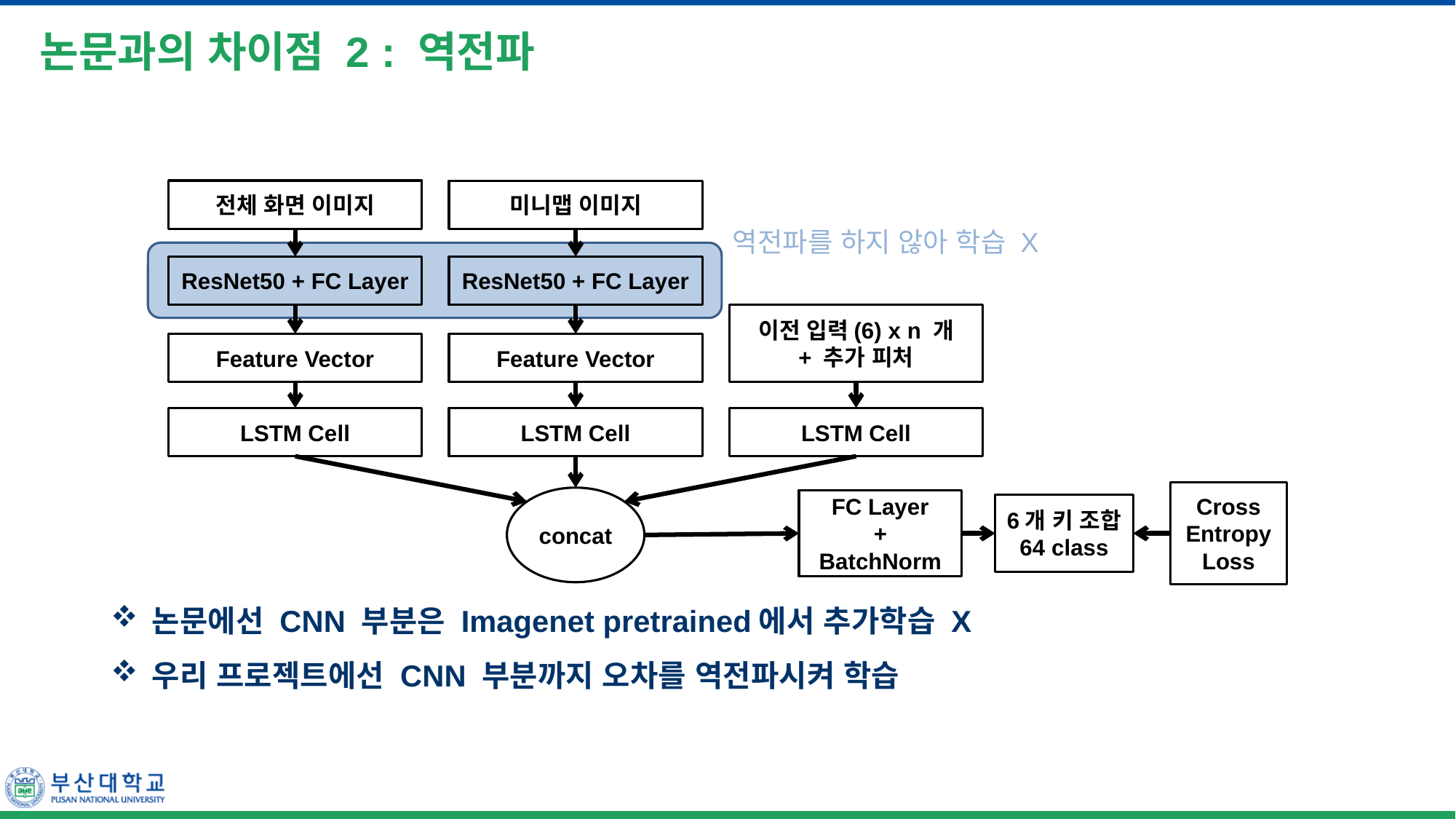

# 논문과의 차이점 2 : 역전파
전체 화면 이미지
미니맵 이미지
ResNet50 + FC Layer
ResNet50 + FC Layer
이전 입력(6) x n 개
+ 추가 피처
Feature Vector
Feature Vector
LSTM Cell
LSTM Cell
LSTM Cell
Cross Entropy Loss
concat
FC Layer
+ BatchNorm
6개 키 조합
64 class
역전파를 하지 않아 학습 X

논문에선 CNN 부분은 Imagenet pretrained에서 추가학습 X
우리 프로젝트에선 CNN 부분까지 오차를 역전파시켜 학습